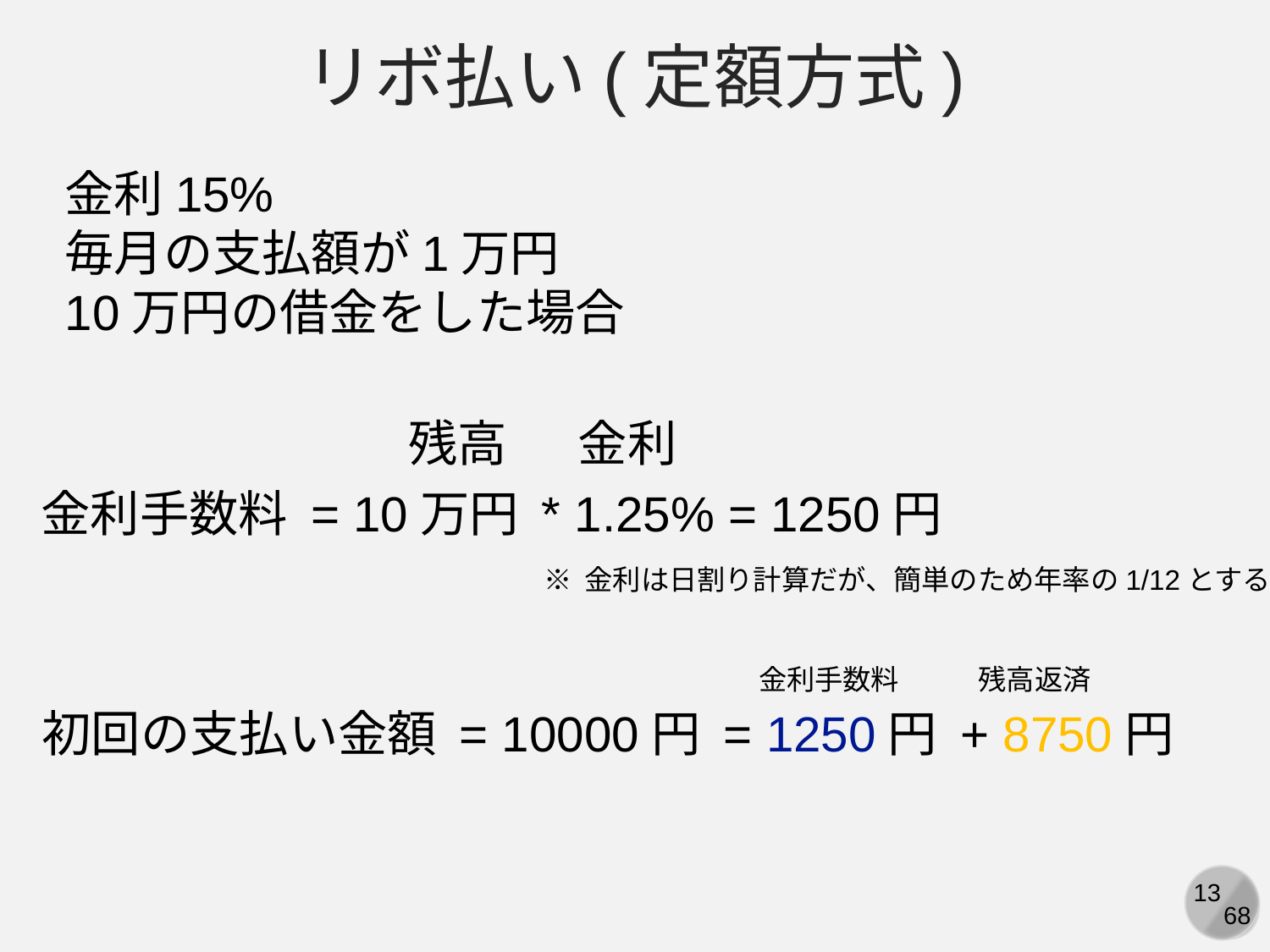

リボ払い(定額方式)
金利15%
毎月の支払額が1万円
10万円の借金をした場合
残高
金利
金利手数料 = 10万円 * 1.25% = 1250円
※ 金利は日割り計算だが、簡単のため年率の1/12とする
金利手数料
残高返済
初回の支払い金額 = 10000円 = 1250円 + 8750円